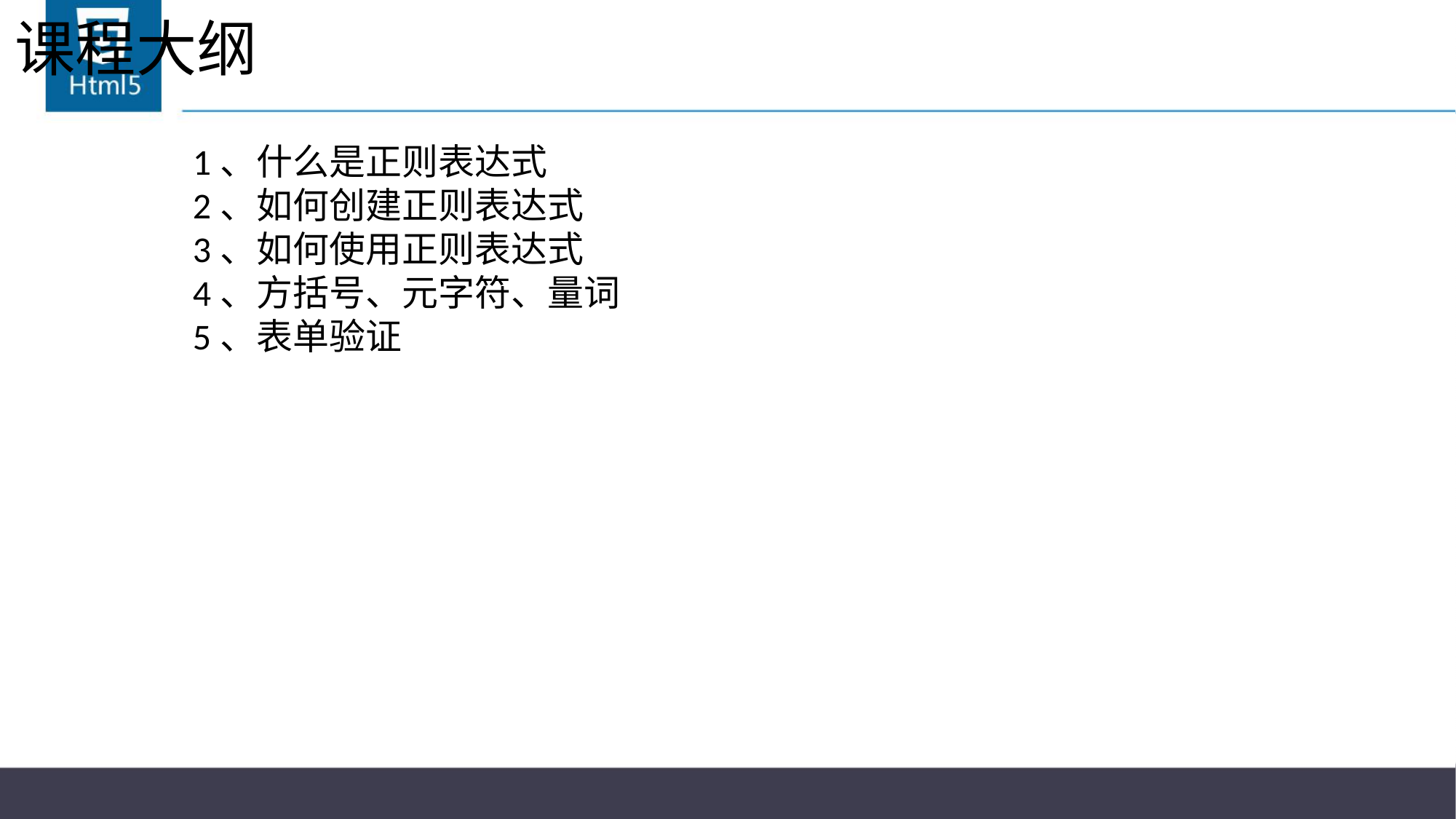

# 课程大纲
1、什么是正则表达式
2、如何创建正则表达式
3、如何使用正则表达式
4、方括号、元字符、量词
5、表单验证